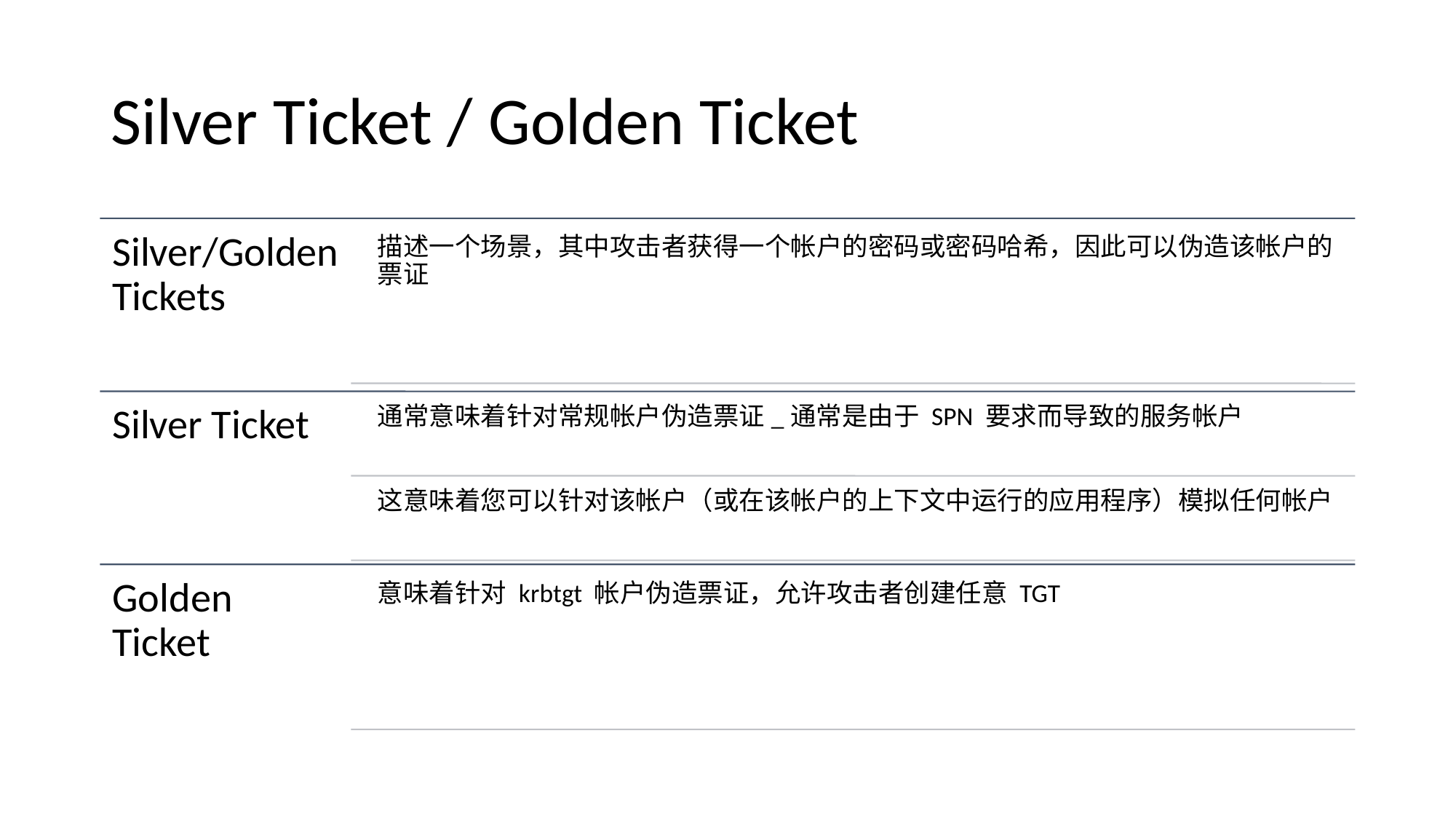

# Silver Ticket / Golden Ticket
Silver/Golden Tickets
描述一个场景，其中攻击者获得一个帐户的密码或密码哈希，因此可以伪造该帐户的票证
Silver Ticket
通常意味着针对常规帐户伪造票证_通常是由于 SPN 要求而导致的服务帐户
这意味着您可以针对该帐户（或在该帐户的上下文中运行的应用程序）模拟任何帐户
Golden Ticket
意味着针对 krbtgt 帐户伪造票证，允许攻击者创建任意 TGT